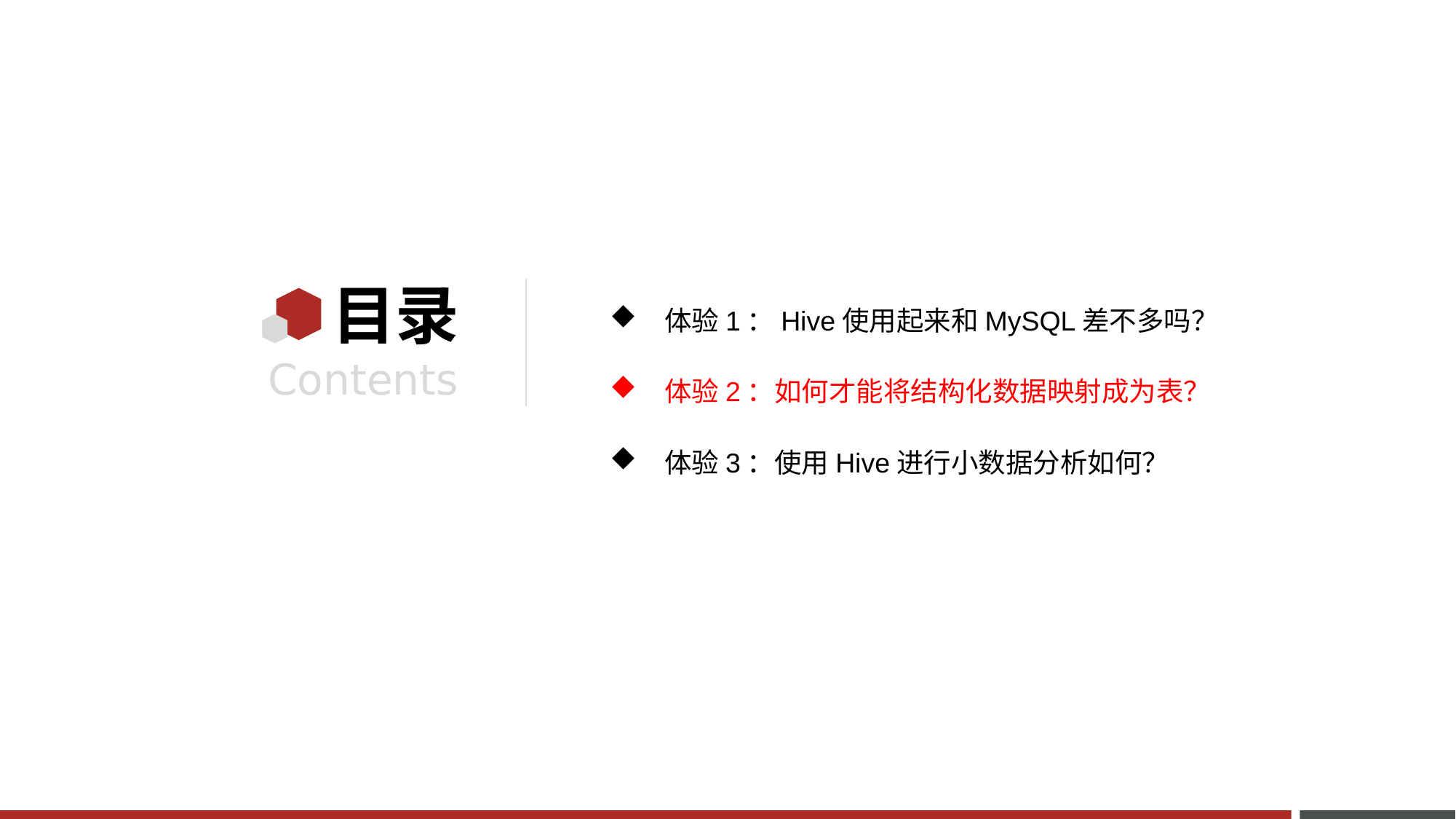

体验1：Hive使用起来和MySQL差不多吗？
体验2：如何才能将结构化数据映射成为表？
体验3：使用Hive进行小数据分析如何？